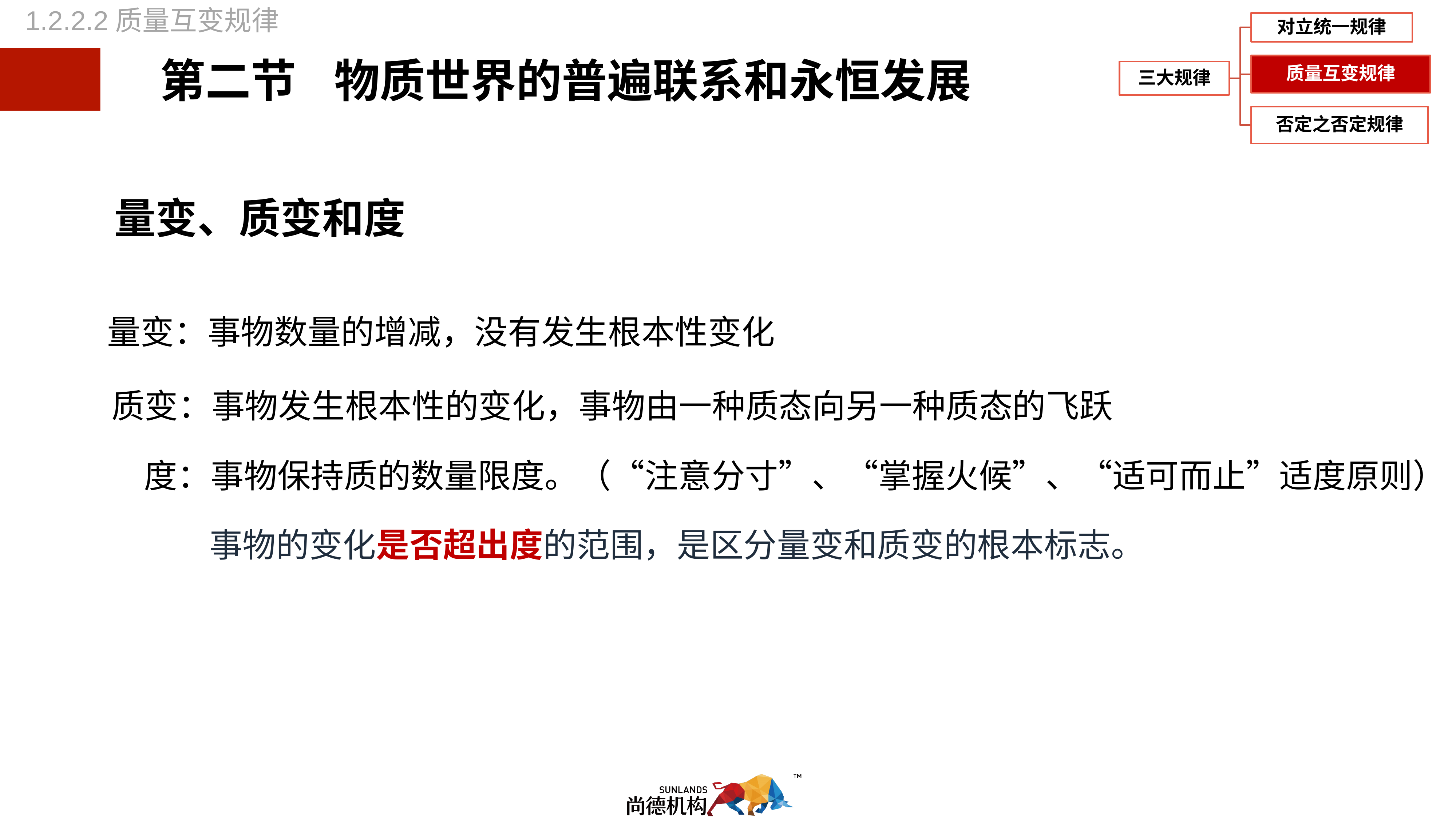

1.2.2.2质量互变规律
三大规律
对立统一规律
质量互变规律
否定之否定规律
量变、质变和度
量变：事物数量的增减，没有发生根本性变化
质变：事物发生根本性的变化，事物由一种质态向另一种质态的飞跃
度：事物保持质的数量限度。（“注意分寸”、“掌握火候”、“适可而止”适度原则）
事物的变化是否超出度的范围，是区分量变和质变的根本标志。